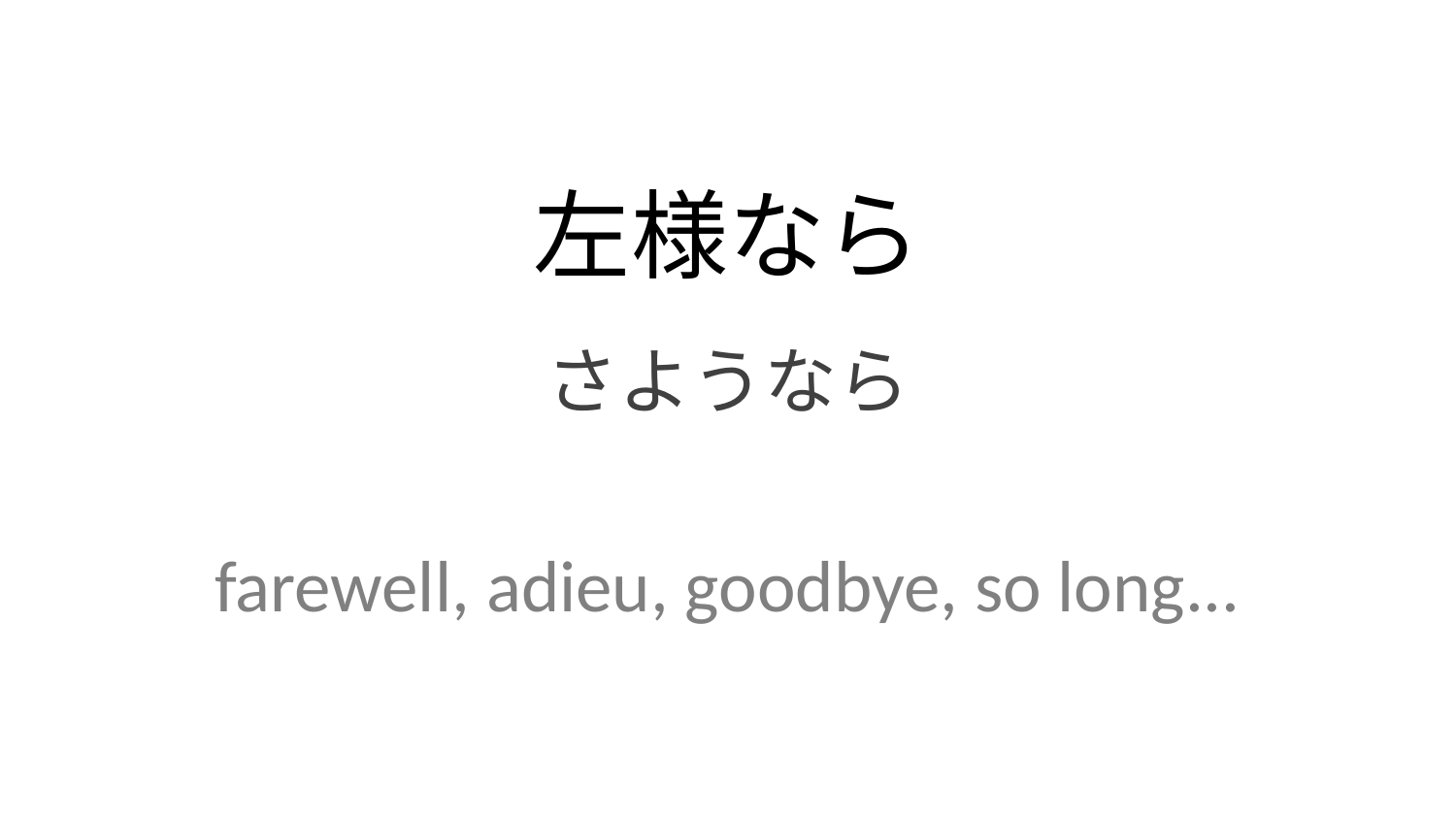

左様なら

さようなら
farewell, adieu, goodbye, so long...